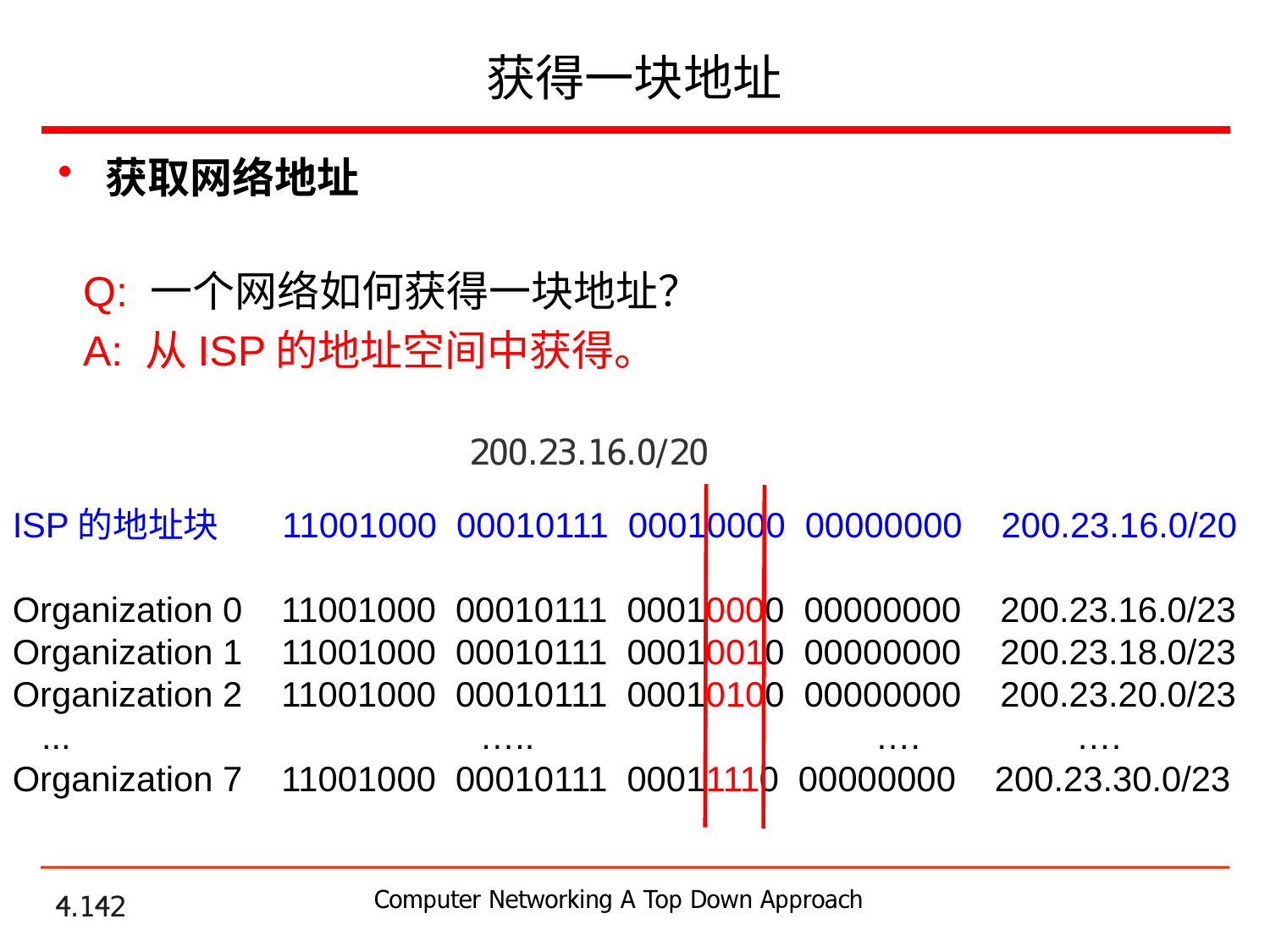

# 获得一块地址
获取网络地址
Q: 一个网络如何获得一块地址？
A: 从ISP的地址空间中获得。
200.23.16.0/20

ISP的地址块       11001000  00010111  00010000  00000000    200.23.16.0/20

Organization 0    11001000  00010111  00010000  00000000    200.23.16.0/23
Organization 1    11001000  00010111  00010010  00000000    200.23.18.0/23
Organization 2    11001000  00010111  00010100  00000000    200.23.20.0/23
   ...                                          …..                                   ….                ….
Organization 7    11001000  00010111  00011110  00000000    200.23.30.0/23